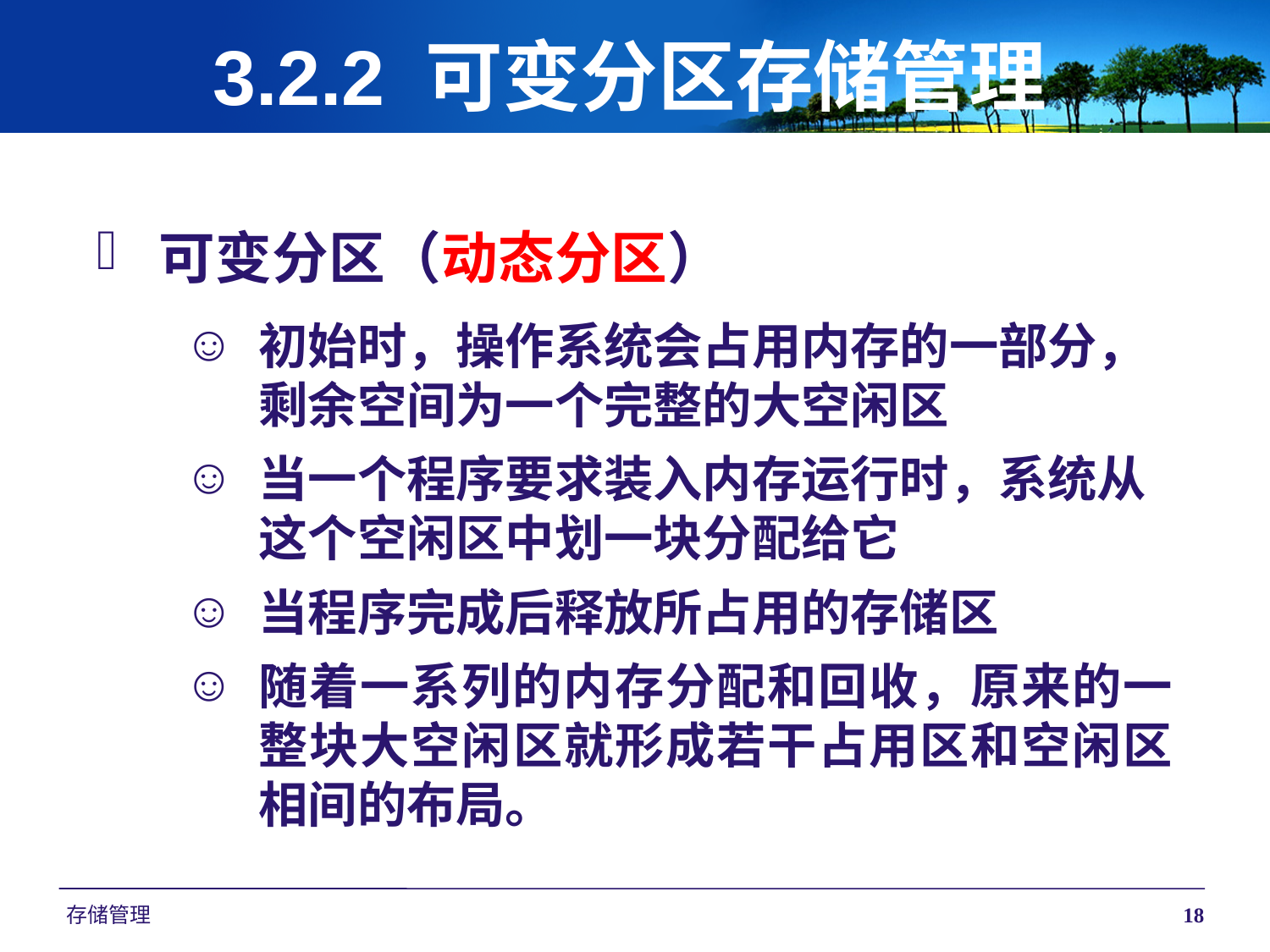

# 3.2.2 可变分区存储管理
可变分区（动态分区）
初始时，操作系统会占用内存的一部分，剩余空间为一个完整的大空闲区
当一个程序要求装入内存运行时，系统从这个空闲区中划一块分配给它
当程序完成后释放所占用的存储区
随着一系列的内存分配和回收，原来的一整块大空闲区就形成若干占用区和空闲区相间的布局。
存储管理
18